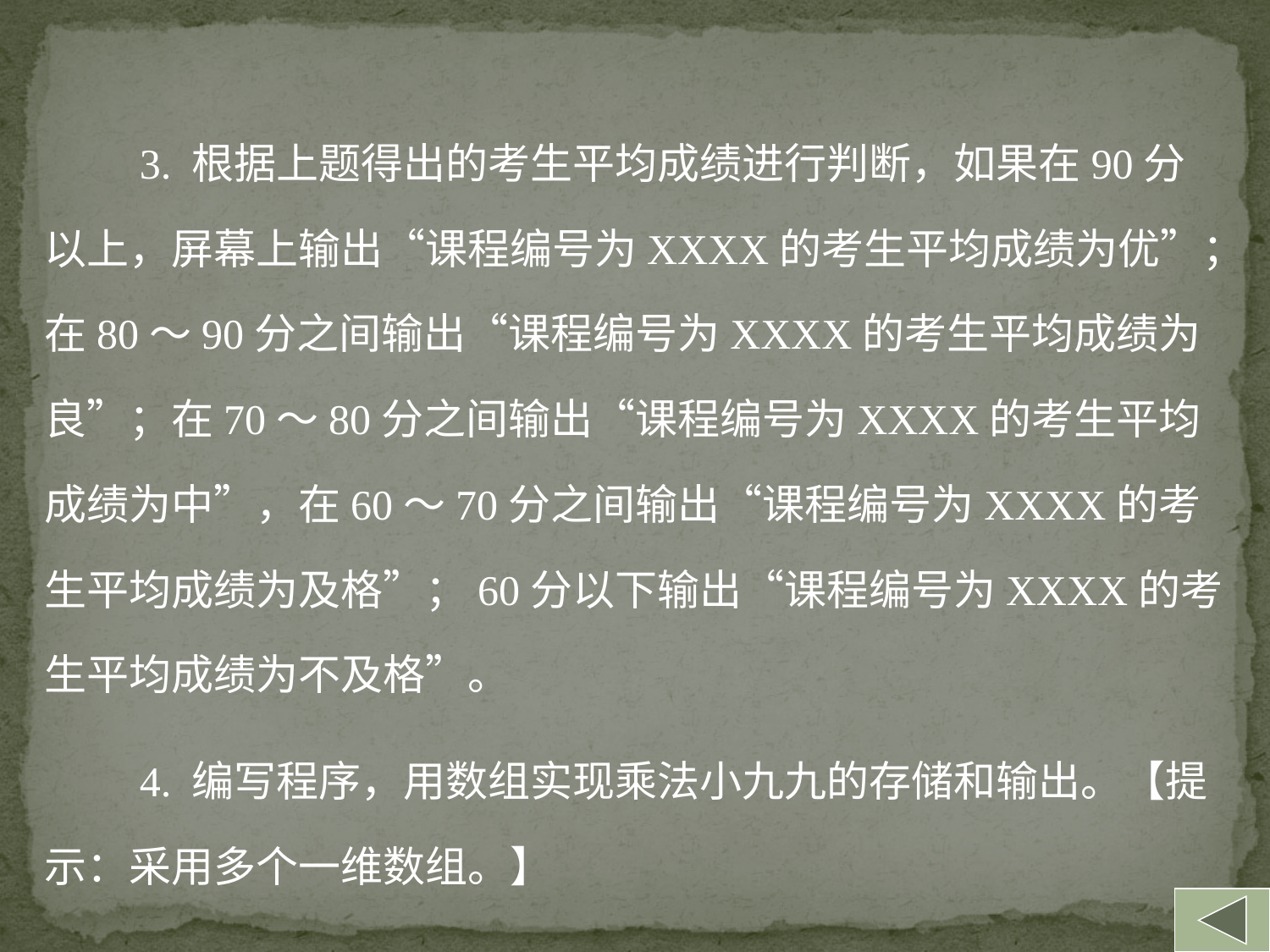

3. 根据上题得出的考生平均成绩进行判断，如果在90分以上，屏幕上输出“课程编号为XXXX的考生平均成绩为优”；在80～90分之间输出“课程编号为XXXX的考生平均成绩为良”；在70～80分之间输出“课程编号为XXXX的考生平均成绩为中”，在60～70分之间输出“课程编号为XXXX的考生平均成绩为及格”；60分以下输出“课程编号为XXXX的考生平均成绩为不及格”。
         4. 编写程序，用数组实现乘法小九九的存储和输出。【提示：采用多个一维数组。】